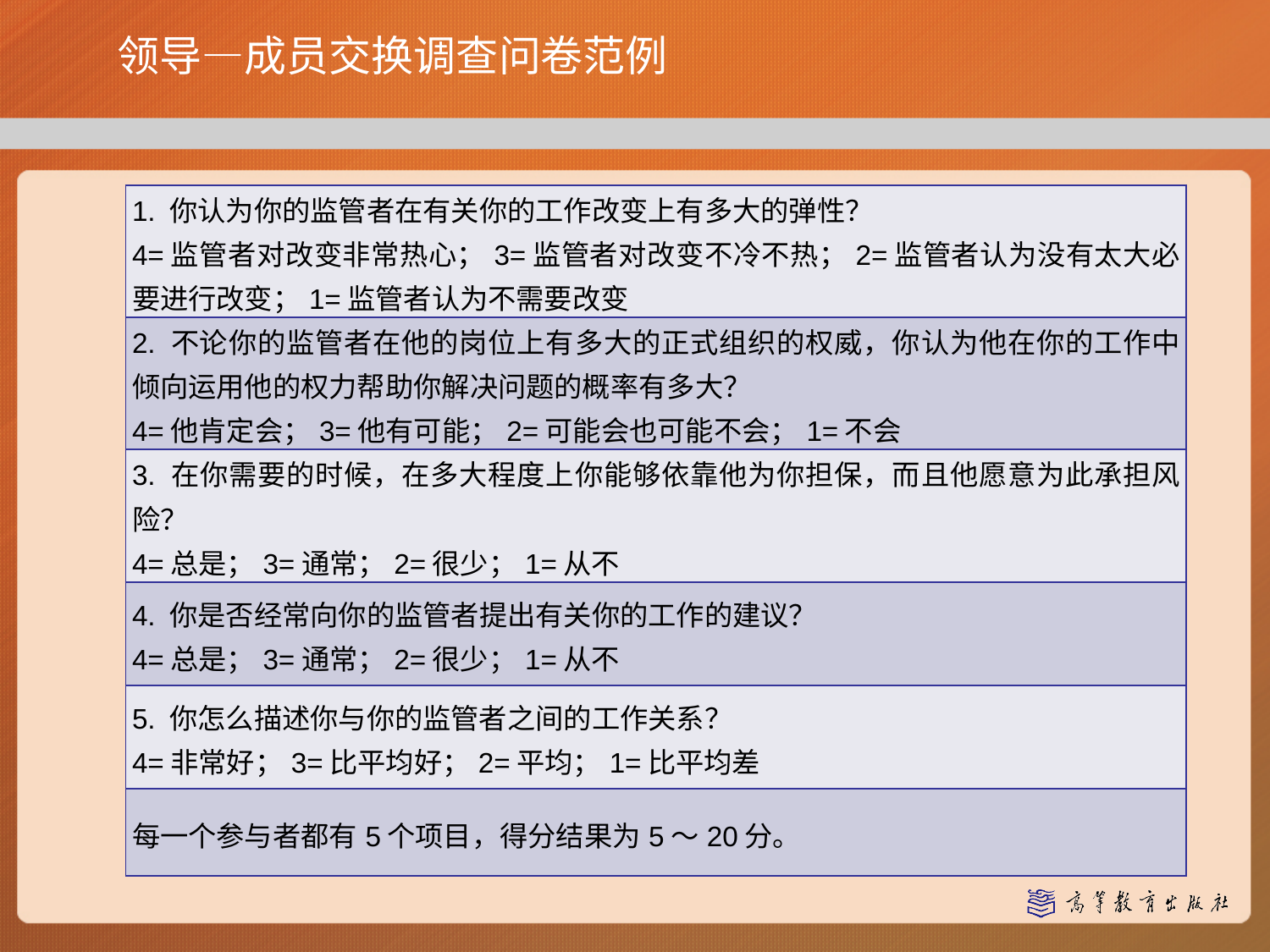

# 领导—成员交换调查问卷范例
| 1. 你认为你的监管者在有关你的工作改变上有多大的弹性？ 4=监管者对改变非常热心；3=监管者对改变不冷不热；2=监管者认为没有太大必要进行改变；1=监管者认为不需要改变 |
| --- |
| 2. 不论你的监管者在他的岗位上有多大的正式组织的权威，你认为他在你的工作中倾向运用他的权力帮助你解决问题的概率有多大？ 4=他肯定会；3=他有可能；2=可能会也可能不会；1=不会 |
| 3. 在你需要的时候，在多大程度上你能够依靠他为你担保，而且他愿意为此承担风险？ 4=总是；3=通常；2=很少；1=从不 |
| 4. 你是否经常向你的监管者提出有关你的工作的建议？ 4=总是；3=通常；2=很少；1=从不 |
| 5. 你怎么描述你与你的监管者之间的工作关系？ 4=非常好；3=比平均好；2=平均；1=比平均差 |
| 每一个参与者都有5个项目，得分结果为5～20分。 |